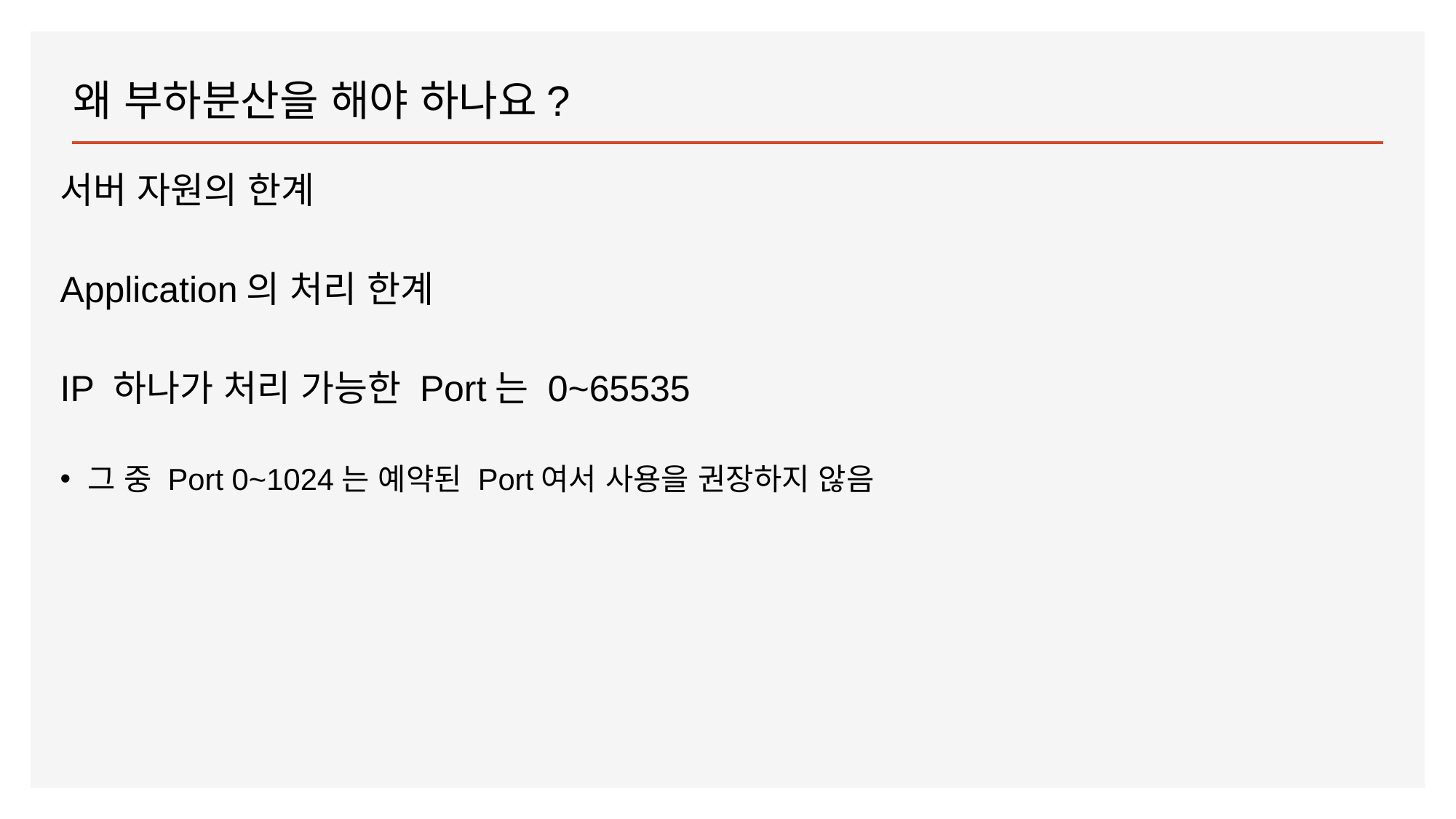

# 왜 부하분산을 해야 하나요?
서버 자원의 한계
Application의 처리 한계
IP 하나가 처리 가능한 Port는 0~65535
그 중 Port 0~1024는 예약된 Port여서 사용을 권장하지 않음